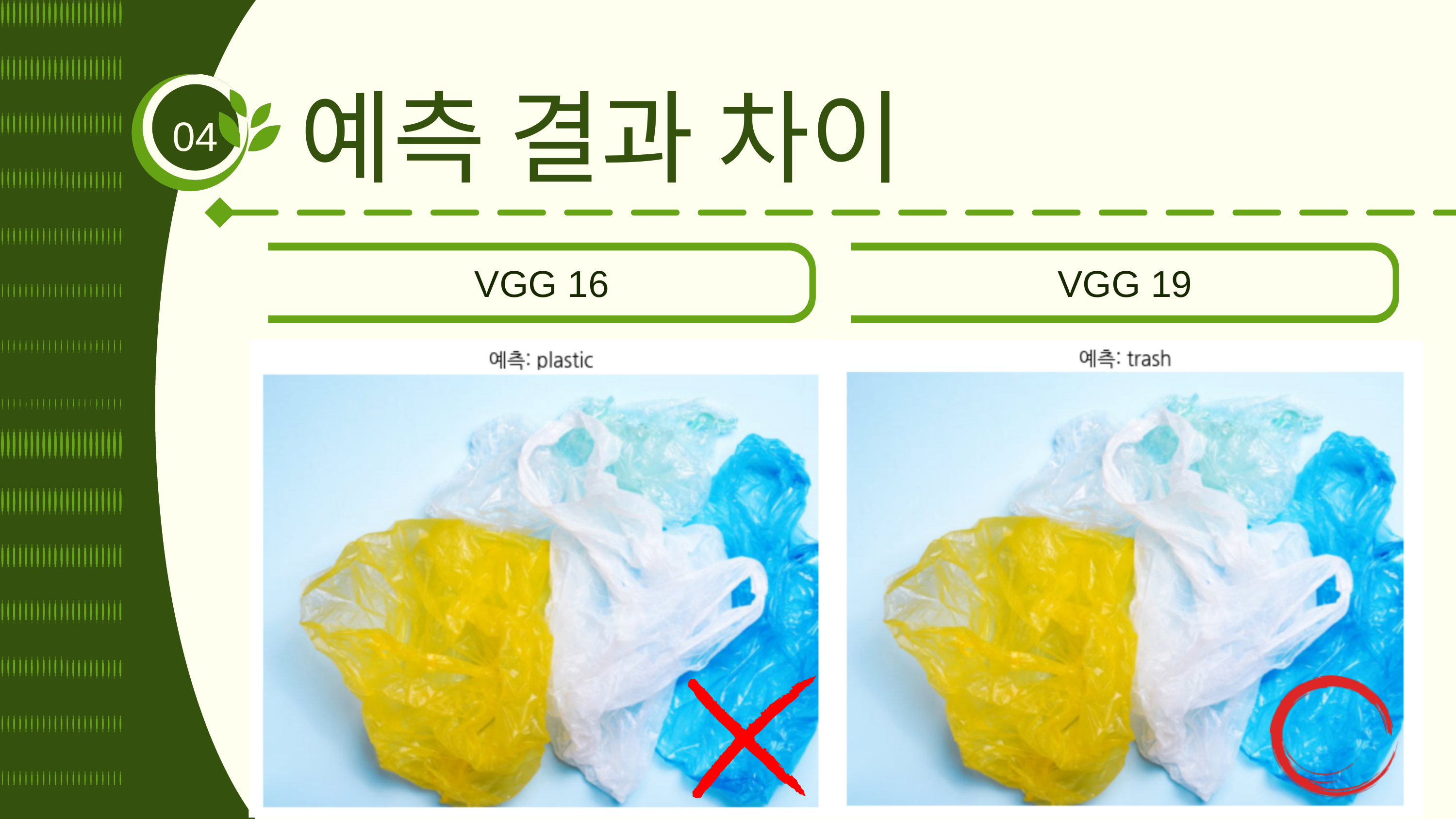

예측 결과 차이

04

VGG 16
VGG 19